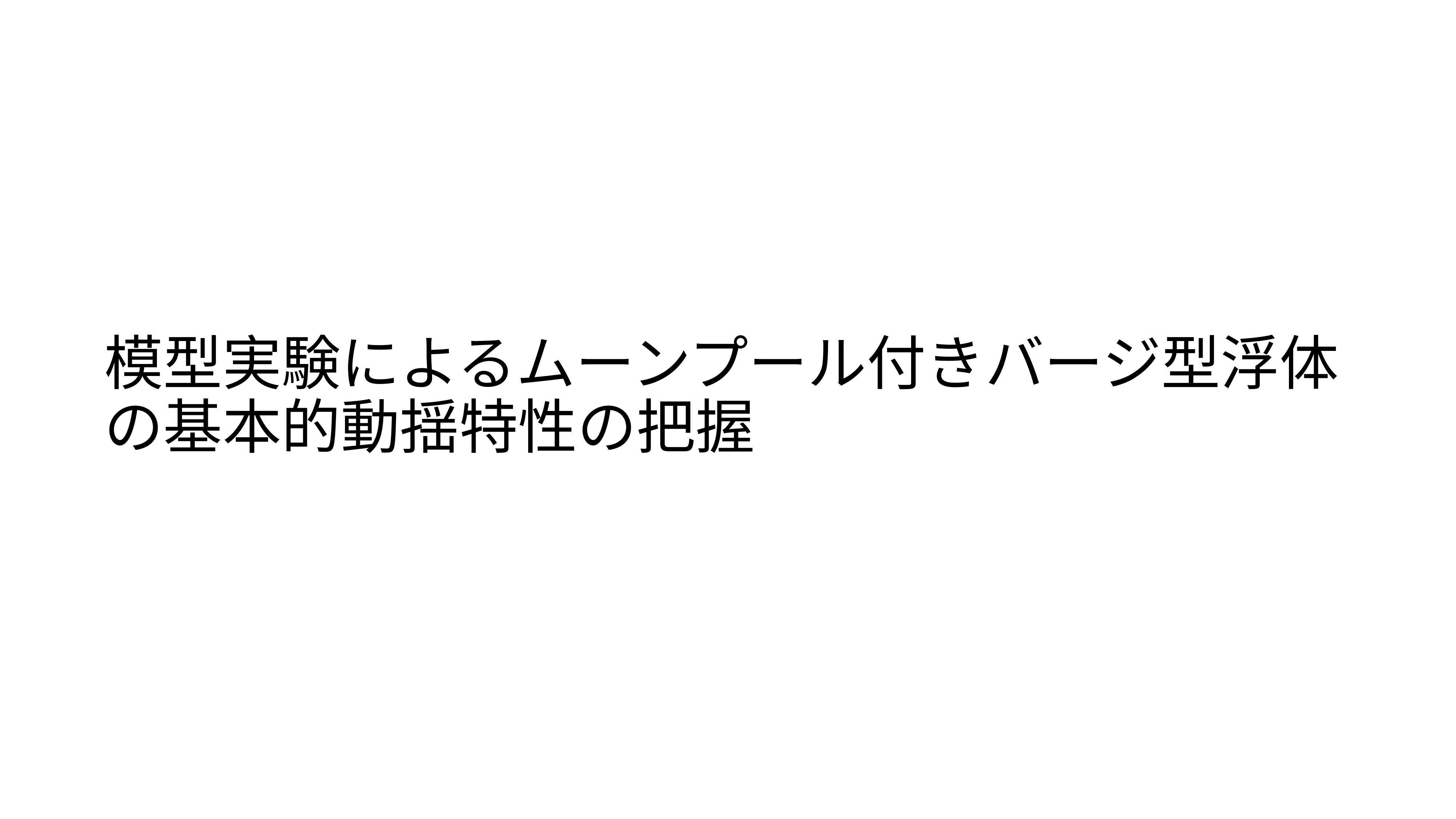

模型実験によるムーンプール付きバージ型浮体の基本的動揺特性の把握